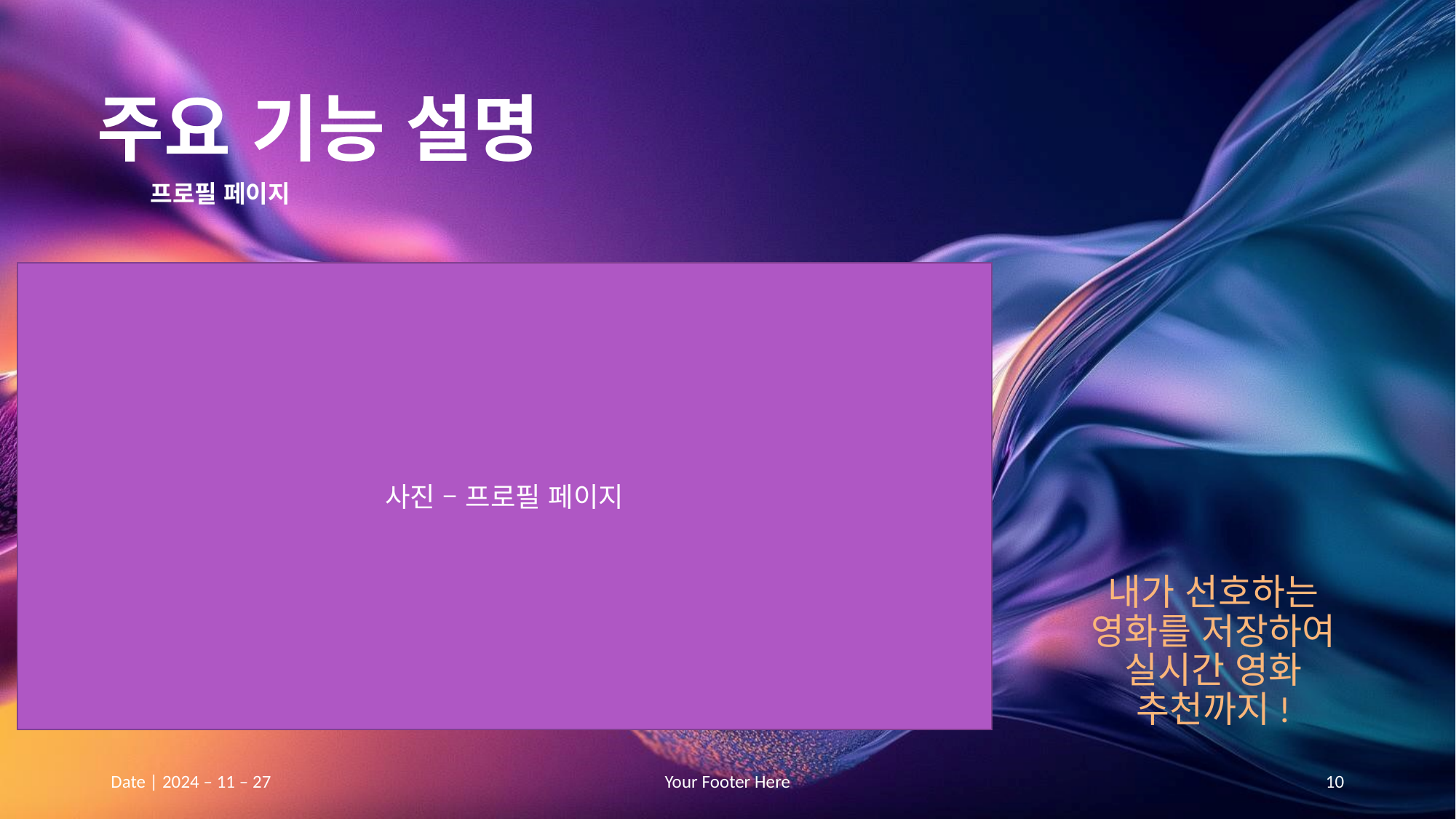

# 주요 기능 설명
프로필 페이지
사진 – 프로필 페이지
내가 선호하는 영화를 저장하여 실시간 영화 추천까지!
Date | 2024 – 11 – 27
Your Footer Here
10